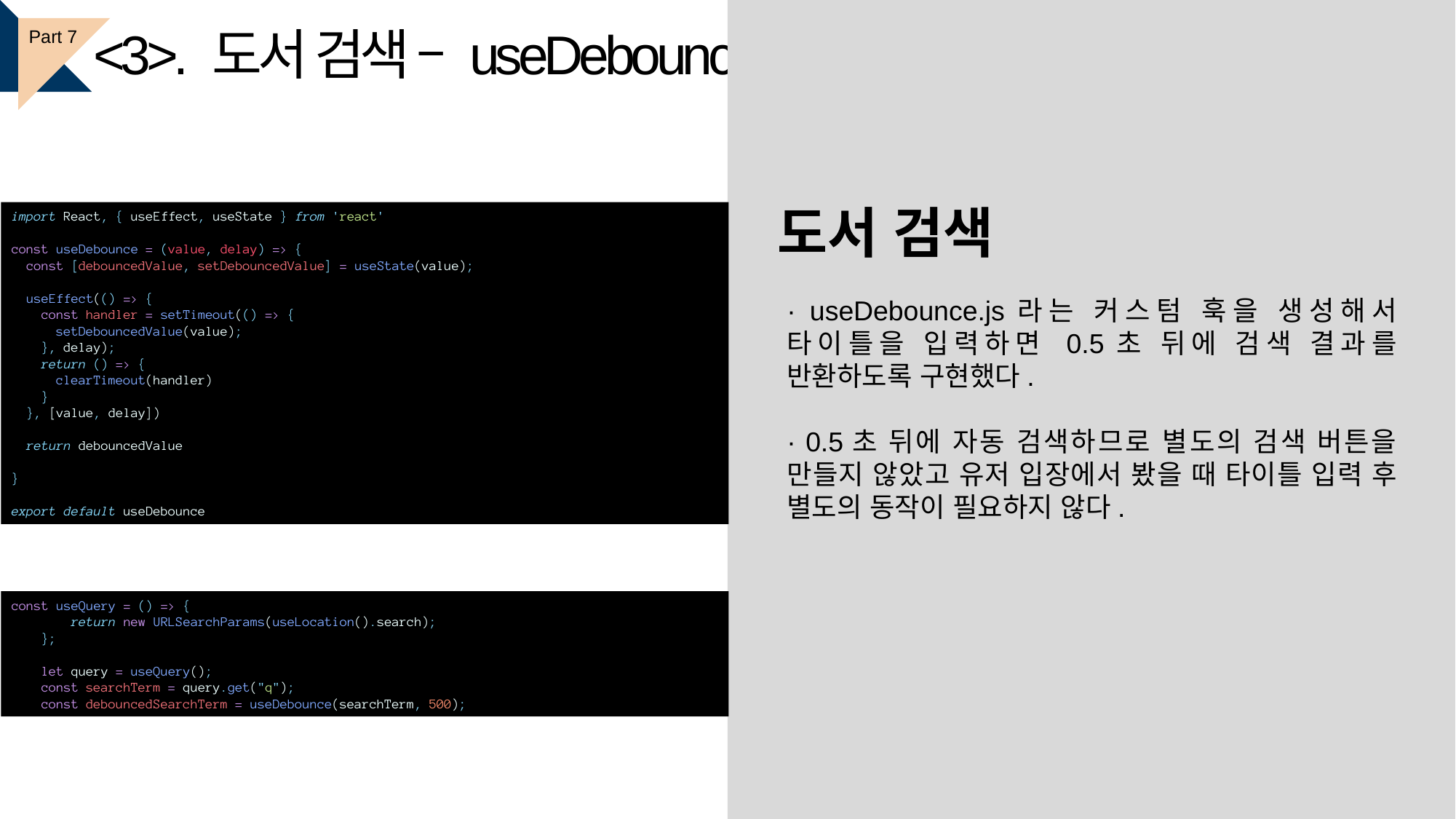

<3>. 도서 검색 – useDebounce

Part 7
도서 검색
import React, { useEffect, useState } from 'react'
const useDebounce = (value, delay) => {
  const [debouncedValue, setDebouncedValue] = useState(value);
  useEffect(() => {
    const handler = setTimeout(() => {
      setDebouncedValue(value);
    }, delay);
    return () => {
      clearTimeout(handler)
    }
  }, [value, delay])

  return debouncedValue

}
export default useDebounce
· useDebounce.js라는 커스텀 훅을 생성해서 타이틀을 입력하면 0.5초 뒤에 검색 결과를 반환하도록 구현했다.

· 0.5초 뒤에 자동 검색하므로 별도의 검색 버튼을 만들지 않았고 유저 입장에서 봤을 때 타이틀 입력 후 별도의 동작이 필요하지 않다.
const useQuery = () => {
        return new URLSearchParams(useLocation().search);
    };
    let query = useQuery();
    const searchTerm = query.get("q");
    const debouncedSearchTerm = useDebounce(searchTerm, 500);